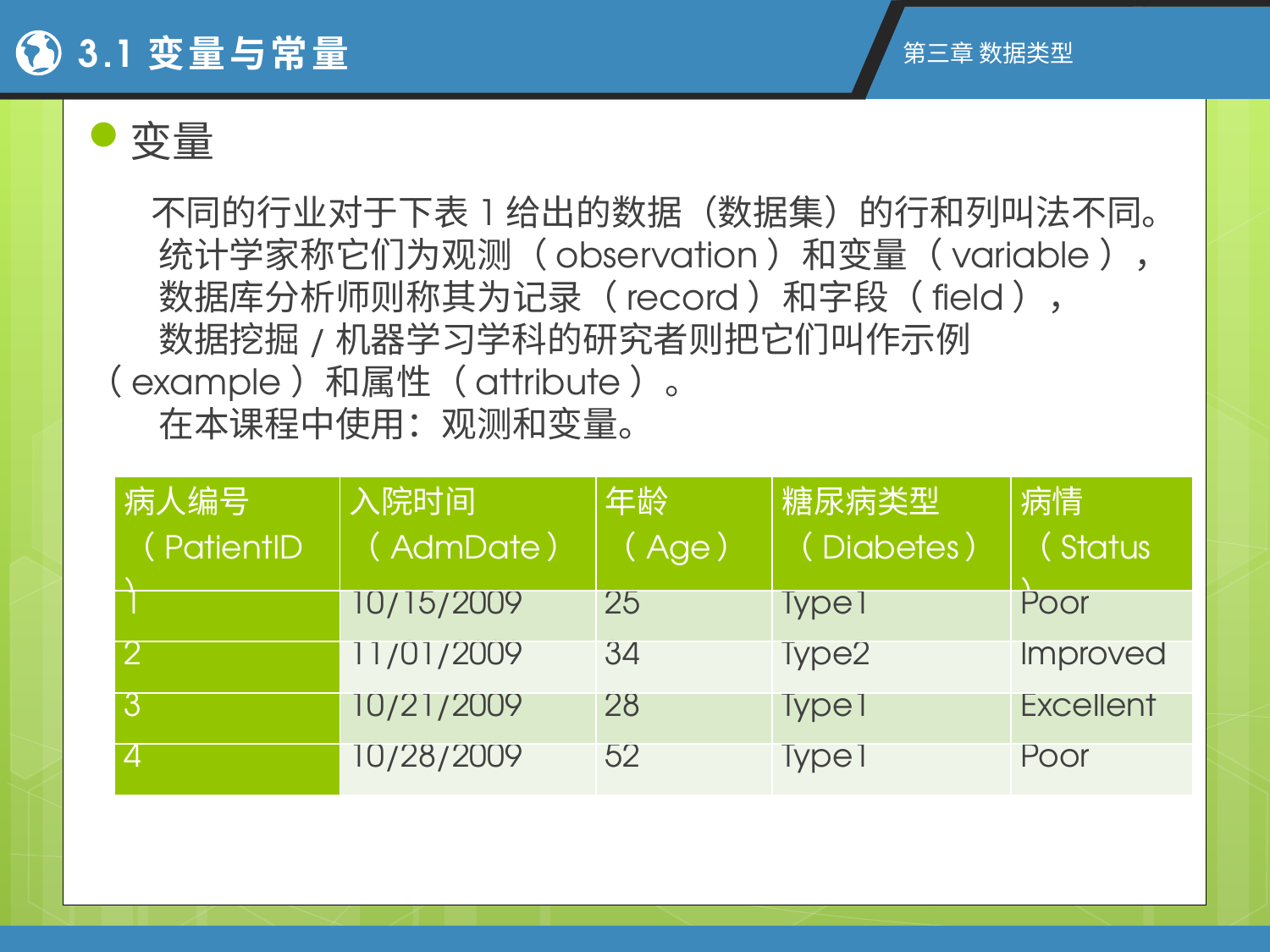

2.1新手上路
3.1变量与常量

第二章 R语言入门
第三章 数据类型
变量
       不同的行业对于下表1给出的数据（数据集）的行和列叫法不同。
        统计学家称它们为观测（observation）和变量（variable），
        数据库分析师则称其为记录（record）和字段（field），
        数据挖掘/机器学习学科的研究者则把它们叫作示例（example）和属性（attribute）。
        在本课程中使用：观测和变量。
| 病人编号 （PatientID） | 入院时间 （AdmDate） | 年龄 （Age） | 糖尿病类型 （Diabetes） | 病情 （Status） |
| --- | --- | --- | --- | --- |
| 1 | 10/15/2009 | 25 | Type1 | Poor |
| 2 | 11/01/2009 | 34 | Type2 | Improved |
| 3 | 10/21/2009 | 28 | Type1 | Excellent |
| 4 | 10/28/2009 | 52 | Type1 | Poor |